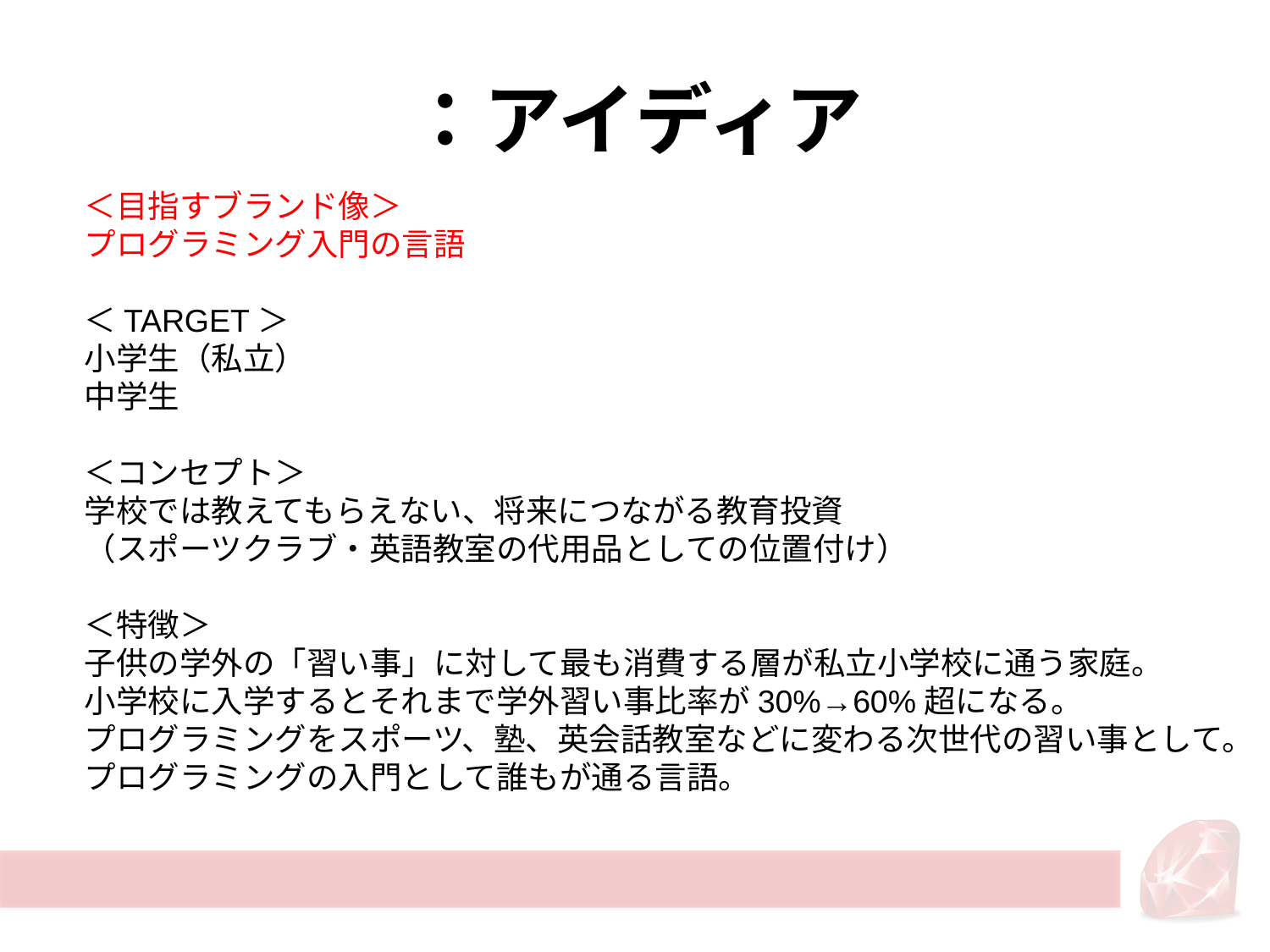

# ：アイディア
＜目指すブランド像＞
プログラミング入門の言語

＜TARGET＞
小学生（私立）
中学生
＜コンセプト＞
学校では教えてもらえない、将来につながる教育投資
（スポーツクラブ・英語教室の代用品としての位置付け）
＜特徴＞
子供の学外の「習い事」に対して最も消費する層が私立小学校に通う家庭。
小学校に入学するとそれまで学外習い事比率が30%→60%超になる。
プログラミングをスポーツ、塾、英会話教室などに変わる次世代の習い事として。
プログラミングの入門として誰もが通る言語。